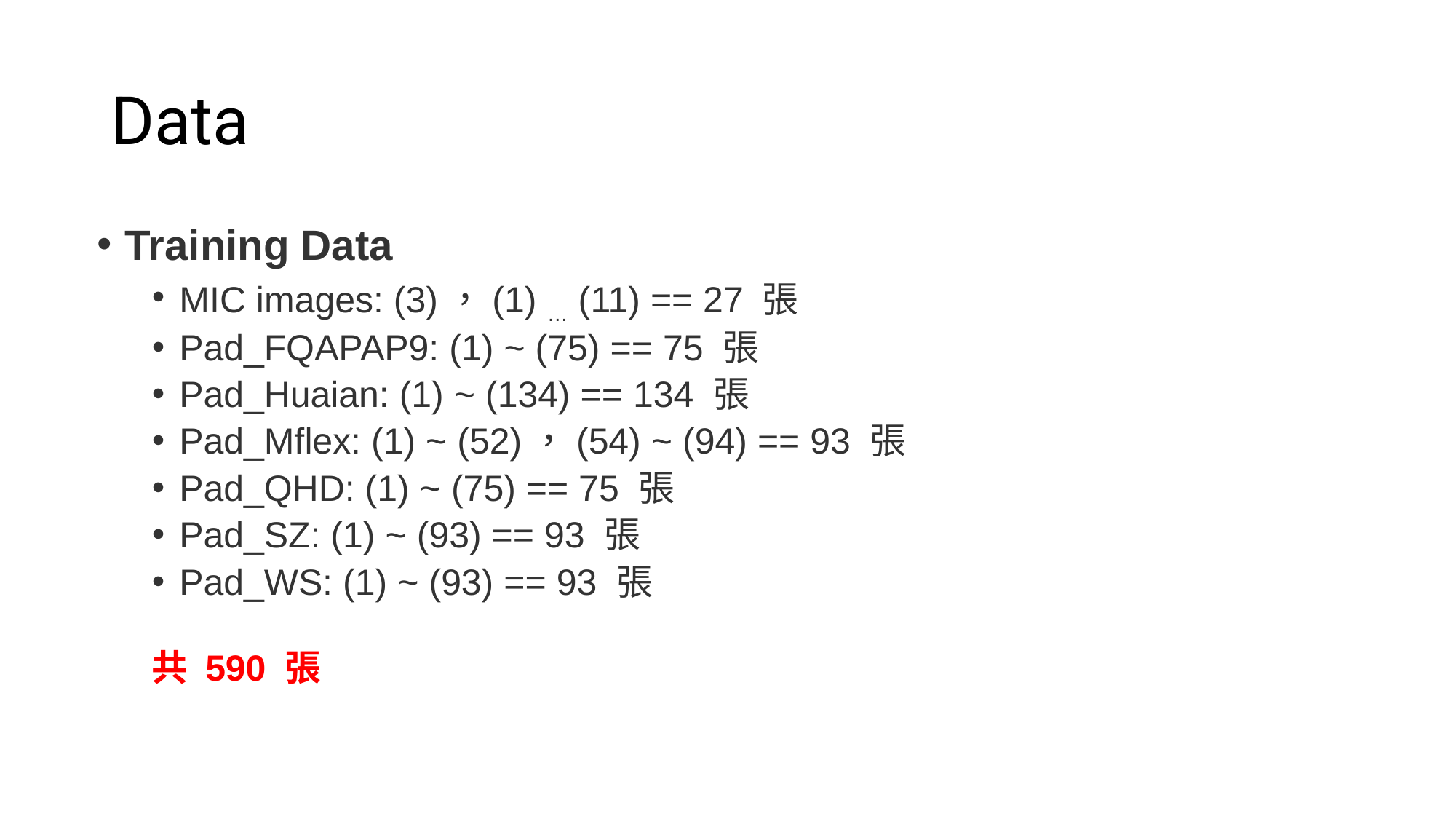

# Data
Training Data
MIC images: (3)，(1) … (11) == 27 張
Pad_FQAPAP9: (1) ~ (75) == 75 張
Pad_Huaian: (1) ~ (134) == 134 張
Pad_Mflex: (1) ~ (52)，(54) ~ (94) == 93 張
Pad_QHD: (1) ~ (75) == 75 張
Pad_SZ: (1) ~ (93) == 93 張
Pad_WS: (1) ~ (93) == 93 張
共 590 張